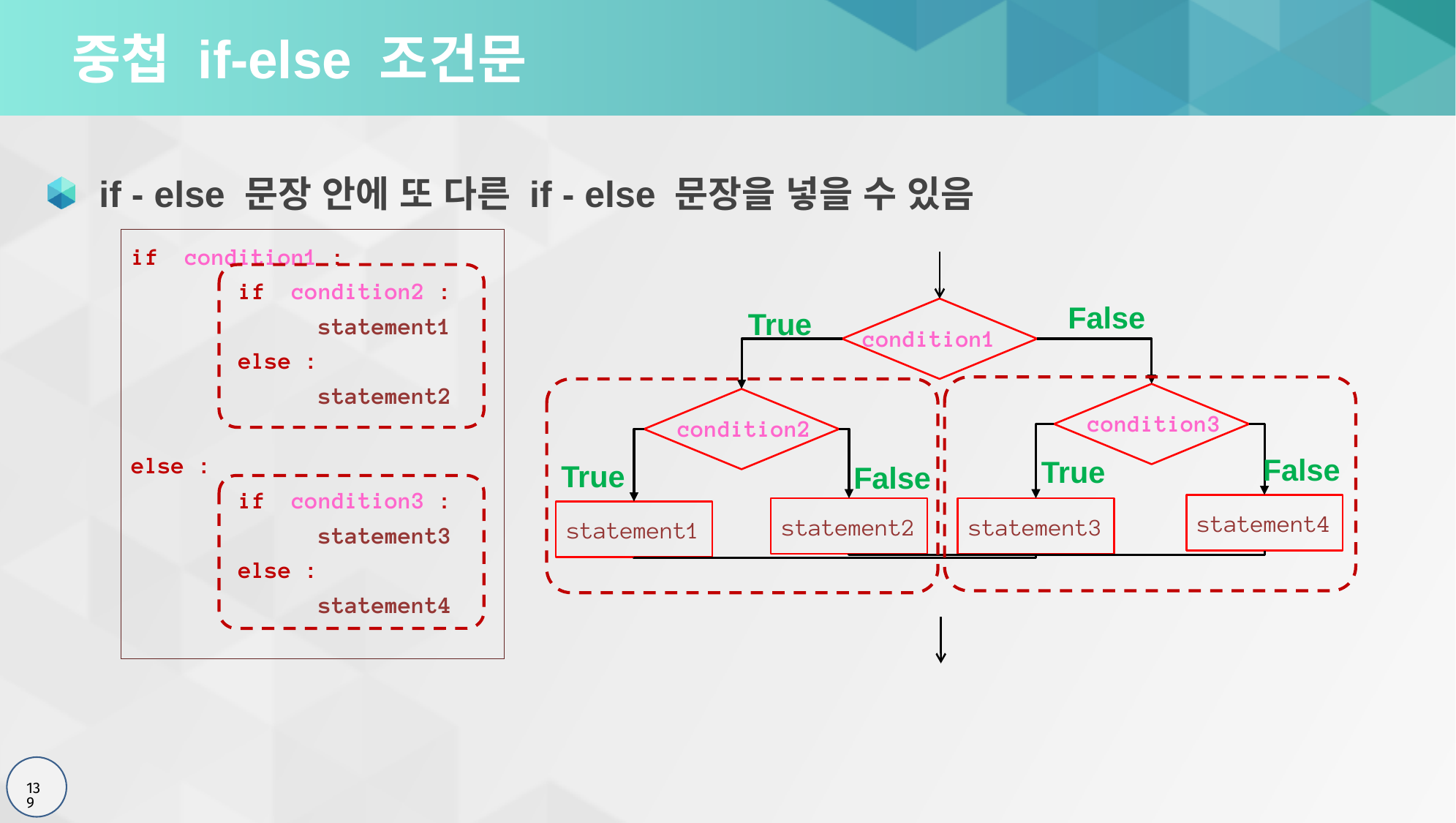

# 중첩 if-else 조건문
 if - else 문장 안에 또 다른 if - else 문장을 넣을 수 있음

if  condition1 :
        if  condition2 :
              statement1
        else :
              statement2

else :
        if  condition3 :
              statement3
        else :
              statement4

False

True
condition1

condition3
condition2
False
True
True
False
statement4
statement3
statement2
statement1